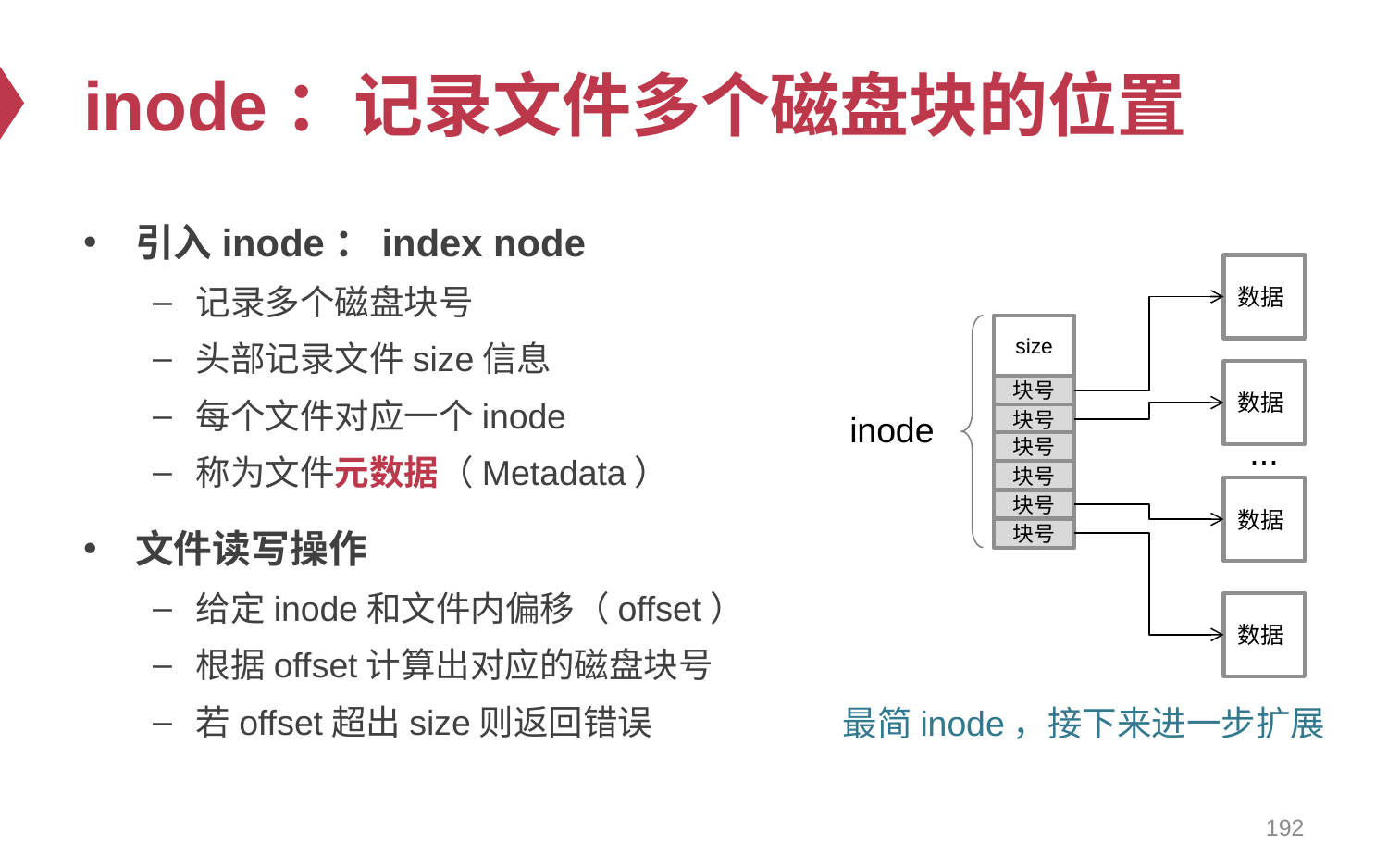

# inode：记录文件多个磁盘块的位置
引入inode：index node
记录多个磁盘块号
头部记录文件size信息
每个文件对应一个inode
称为文件元数据（Metadata）
文件读写操作
给定inode和文件内偏移（offset）
根据offset计算出对应的磁盘块号
若offset超出size则返回错误
数据

size
数据
块号
inode
块号
...
块号
块号
数据
块号
块号
数据
最简inode，接下来进一步扩展
192